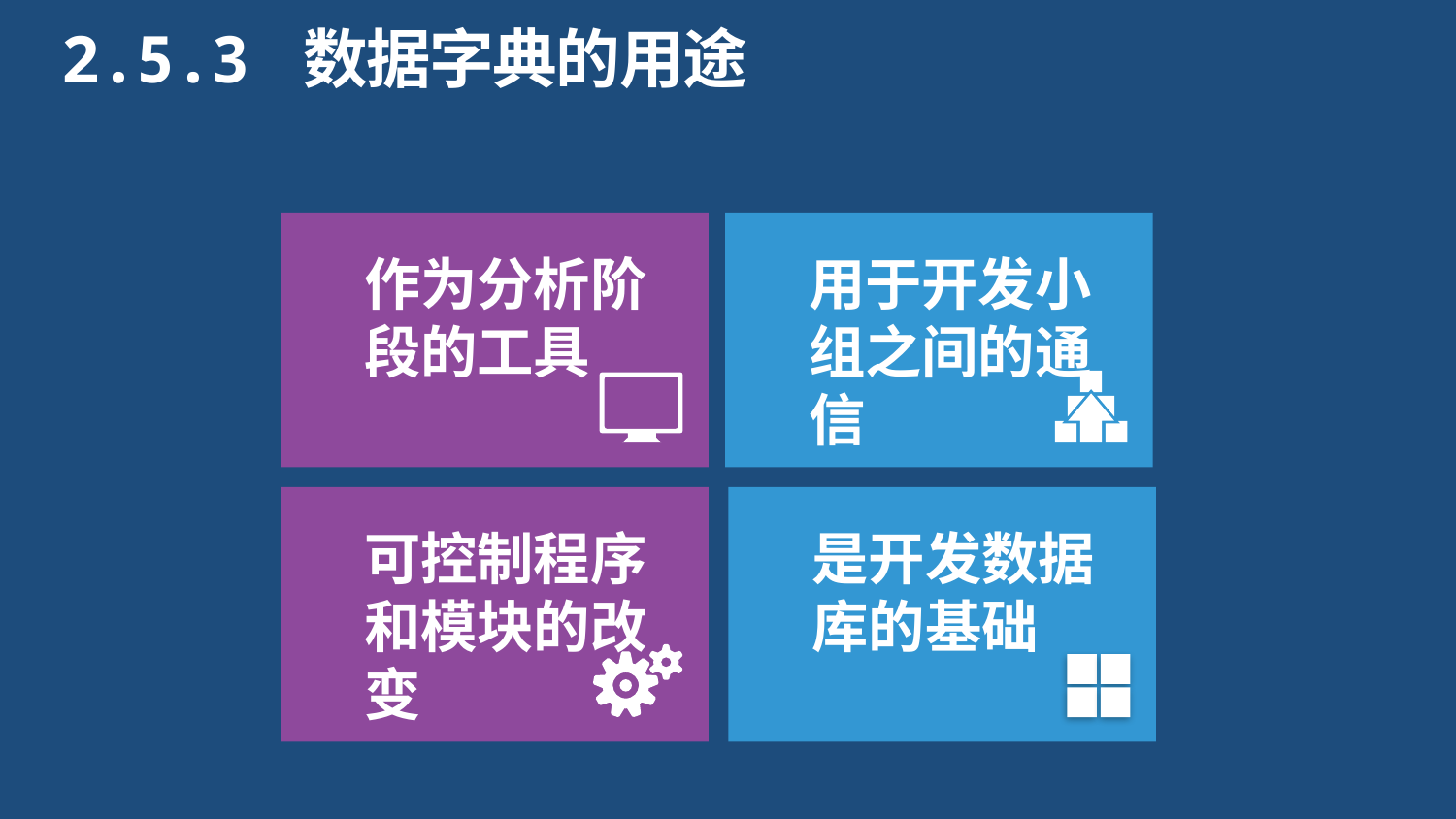

2.5.3 数据字典的用途
作为分析阶段的工具

用于开发小组之间的通信

可控制程序和模块的改变

是开发数据库的基础